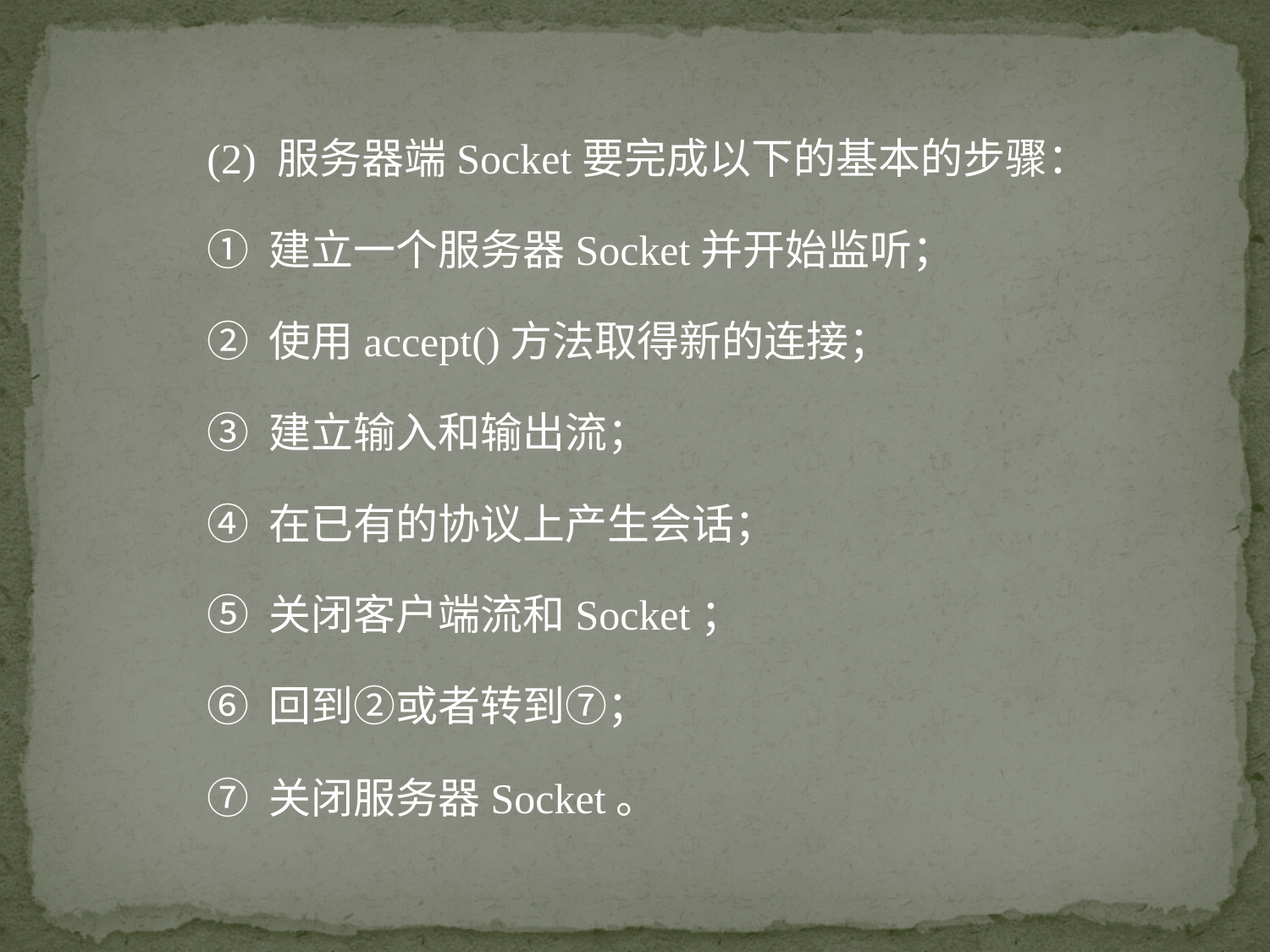

(2) 服务器端Socket要完成以下的基本的步骤：
① 建立一个服务器Socket并开始监听；
② 使用accept()方法取得新的连接；
③ 建立输入和输出流；
④ 在已有的协议上产生会话；
⑤ 关闭客户端流和Socket；
⑥ 回到②或者转到⑦；
⑦ 关闭服务器Socket。